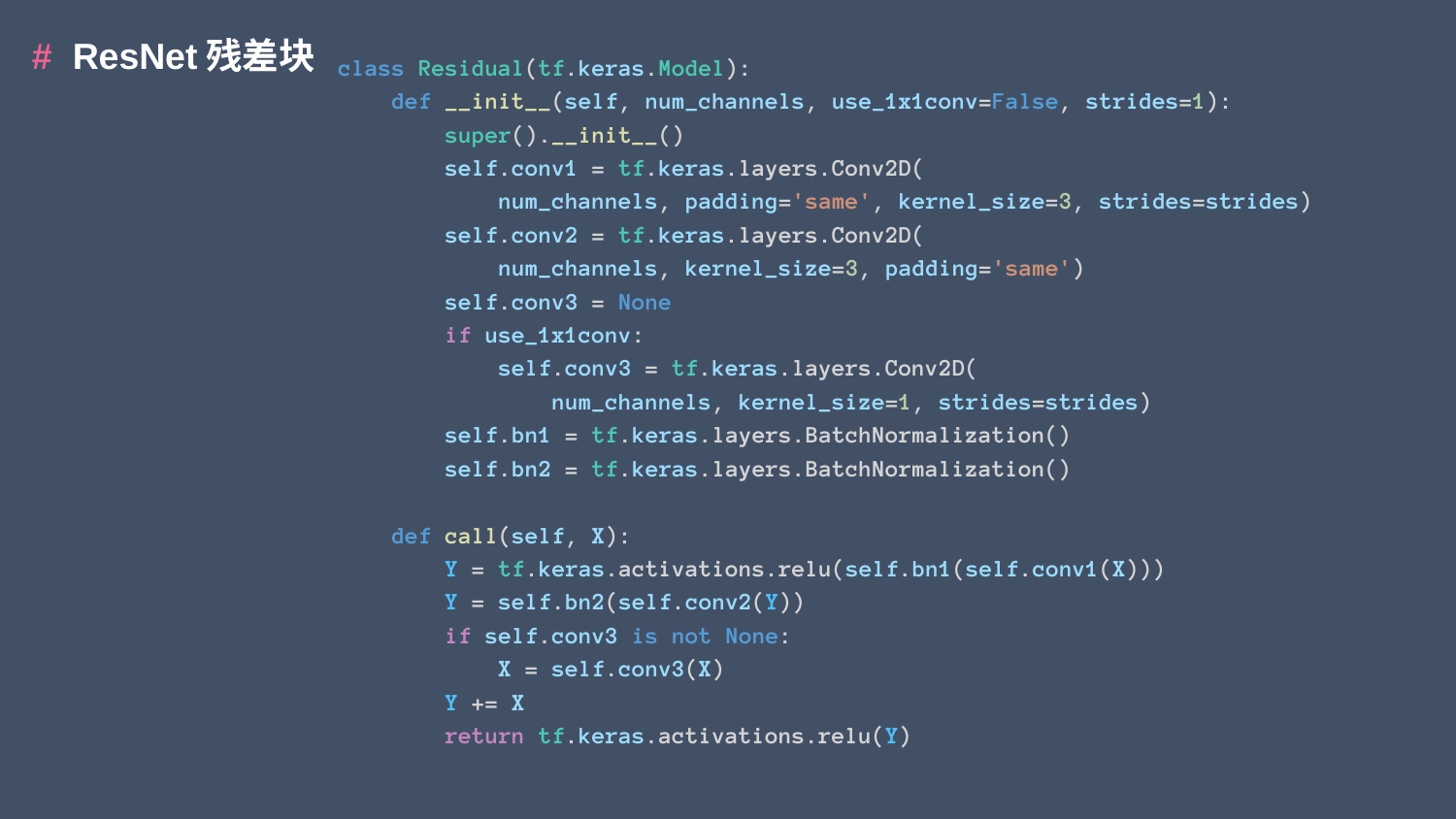

#  ResNet残差块
class Residual(tf.keras.Model):
    def __init__(self, num_channels, use_1x1conv=False, strides=1):
        super().__init__()
        self.conv1 = tf.keras.layers.Conv2D(
            num_channels, padding='same', kernel_size=3, strides=strides)
        self.conv2 = tf.keras.layers.Conv2D(
            num_channels, kernel_size=3, padding='same')
        self.conv3 = None
        if use_1x1conv:
            self.conv3 = tf.keras.layers.Conv2D(
                num_channels, kernel_size=1, strides=strides)
        self.bn1 = tf.keras.layers.BatchNormalization()
        self.bn2 = tf.keras.layers.BatchNormalization()
    def call(self, X):
        Y = tf.keras.activations.relu(self.bn1(self.conv1(X)))
        Y = self.bn2(self.conv2(Y))
        if self.conv3 is not None:
            X = self.conv3(X)
        Y += X
        return tf.keras.activations.relu(Y)